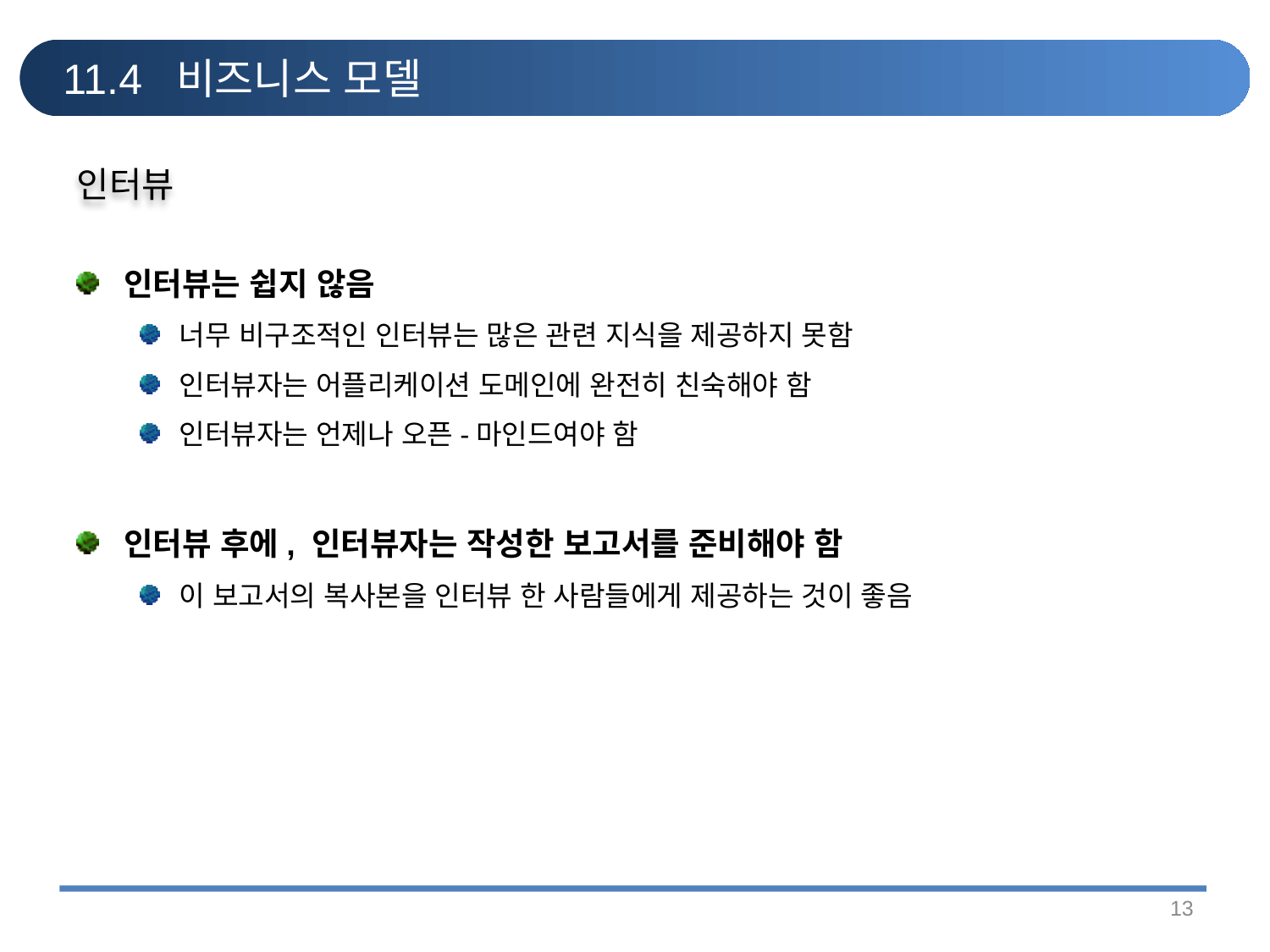

# 11.4  비즈니스 모델
인터뷰
인터뷰는 쉽지 않음
너무 비구조적인 인터뷰는 많은 관련 지식을 제공하지 못함
인터뷰자는 어플리케이션 도메인에 완전히 친숙해야 함
인터뷰자는 언제나 오픈-마인드여야 함

인터뷰 후에, 인터뷰자는 작성한 보고서를 준비해야 함
이 보고서의 복사본을 인터뷰 한 사람들에게 제공하는 것이 좋음

13